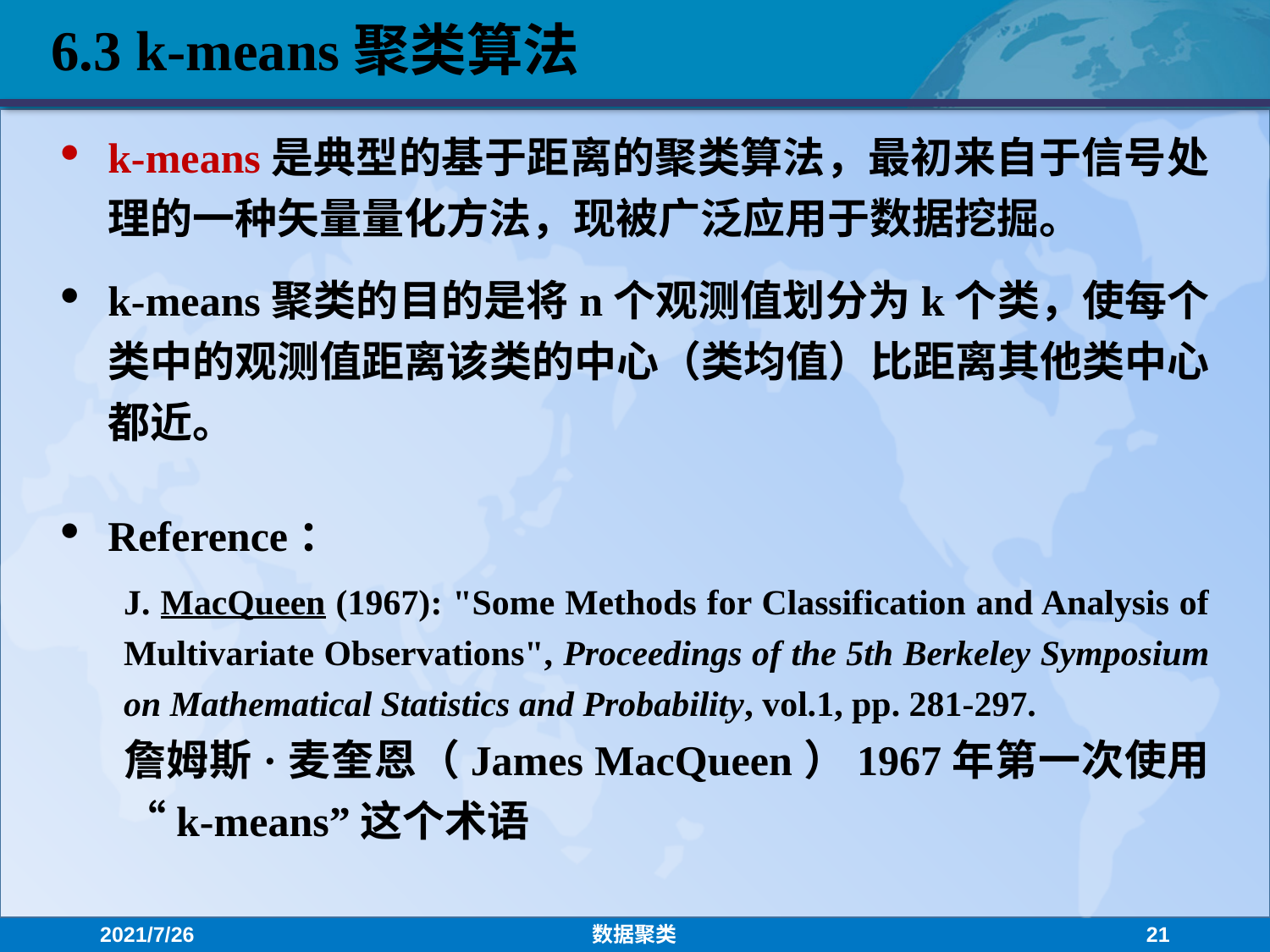

6.3 k-means聚类算法
k-means是典型的基于距离的聚类算法，最初来自于信号处理的一种矢量量化方法，现被广泛应用于数据挖掘。
k-means聚类的目的是将n个观测值划分为k个类，使每个类中的观测值距离该类的中心（类均值）比距离其他类中心都近。
Reference：
J. MacQueen (1967): "Some Methods for Classification and Analysis of Multivariate Observations", Proceedings of the 5th Berkeley Symposium on Mathematical Statistics and Probability, vol.1, pp. 281-297.
詹姆斯·麦奎恩（James MacQueen）1967年第一次使用 “k-means”这个术语

2021/7/26
数据聚类
21